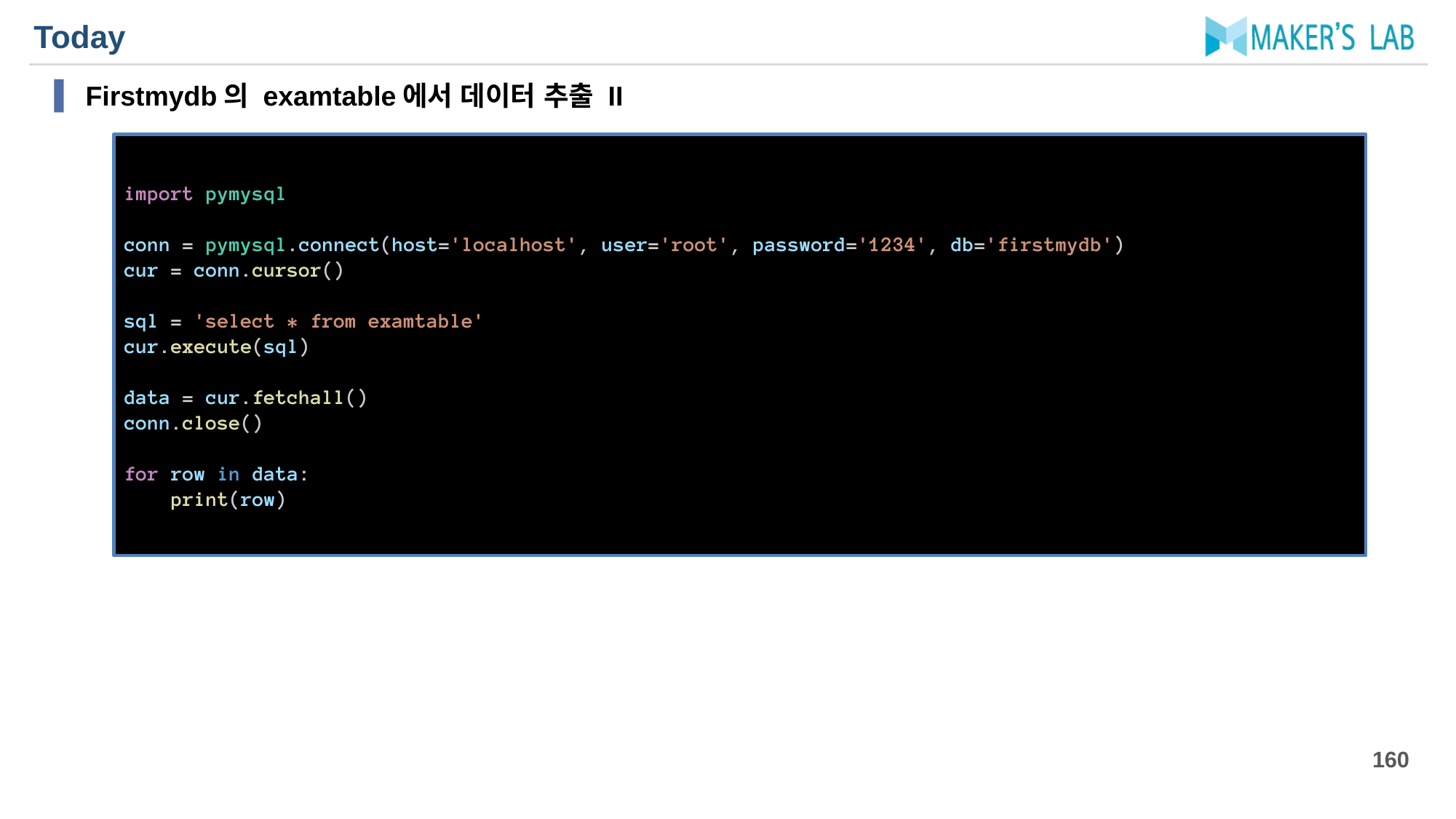

# Today
Firstmydb의 examtable에서 데이터 추출 II
import pymysql
conn = pymysql.connect(host='localhost', user='root', password='1234', db='firstmydb')
cur = conn.cursor()
sql = 'select * from examtable'
cur.execute(sql)
data = cur.fetchall()
conn.close()
for row in data:
    print(row)
160